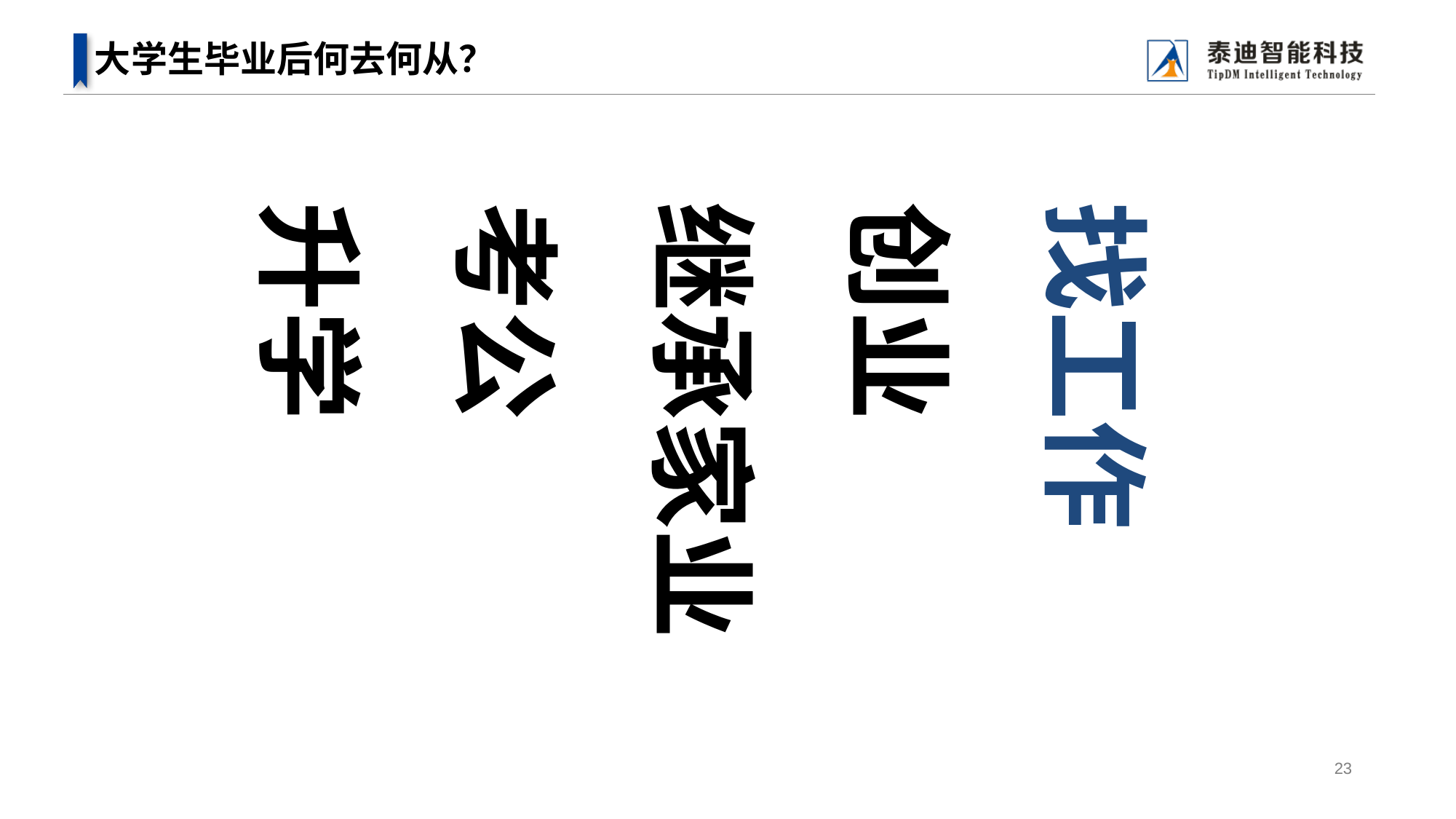

# 大学生毕业后何去何从？
找工作
创业
继承家业
考公
升学